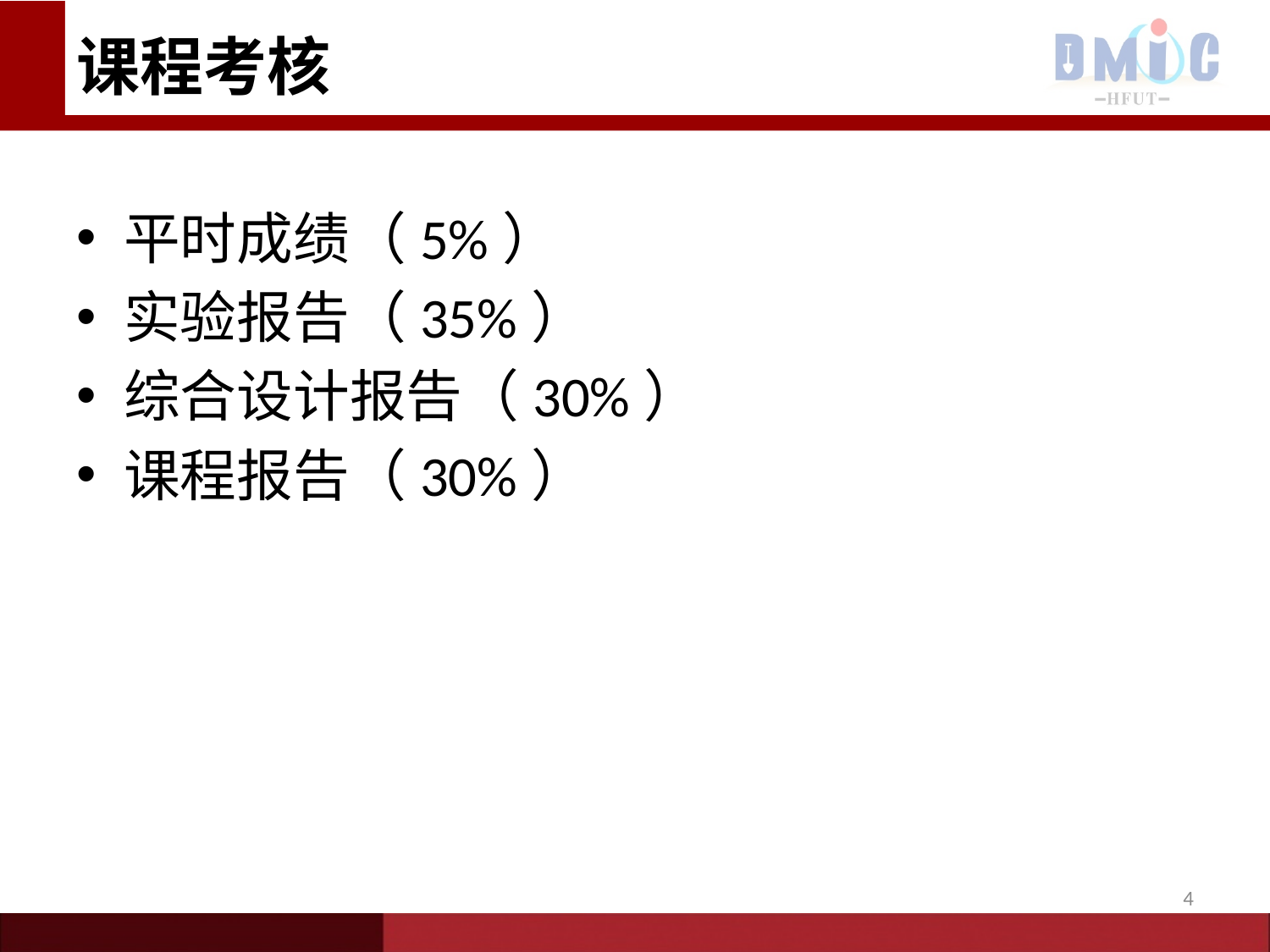

# 课程考核
平时成绩（5%）
实验报告（35%）
综合设计报告（30%）
课程报告（30%）
4